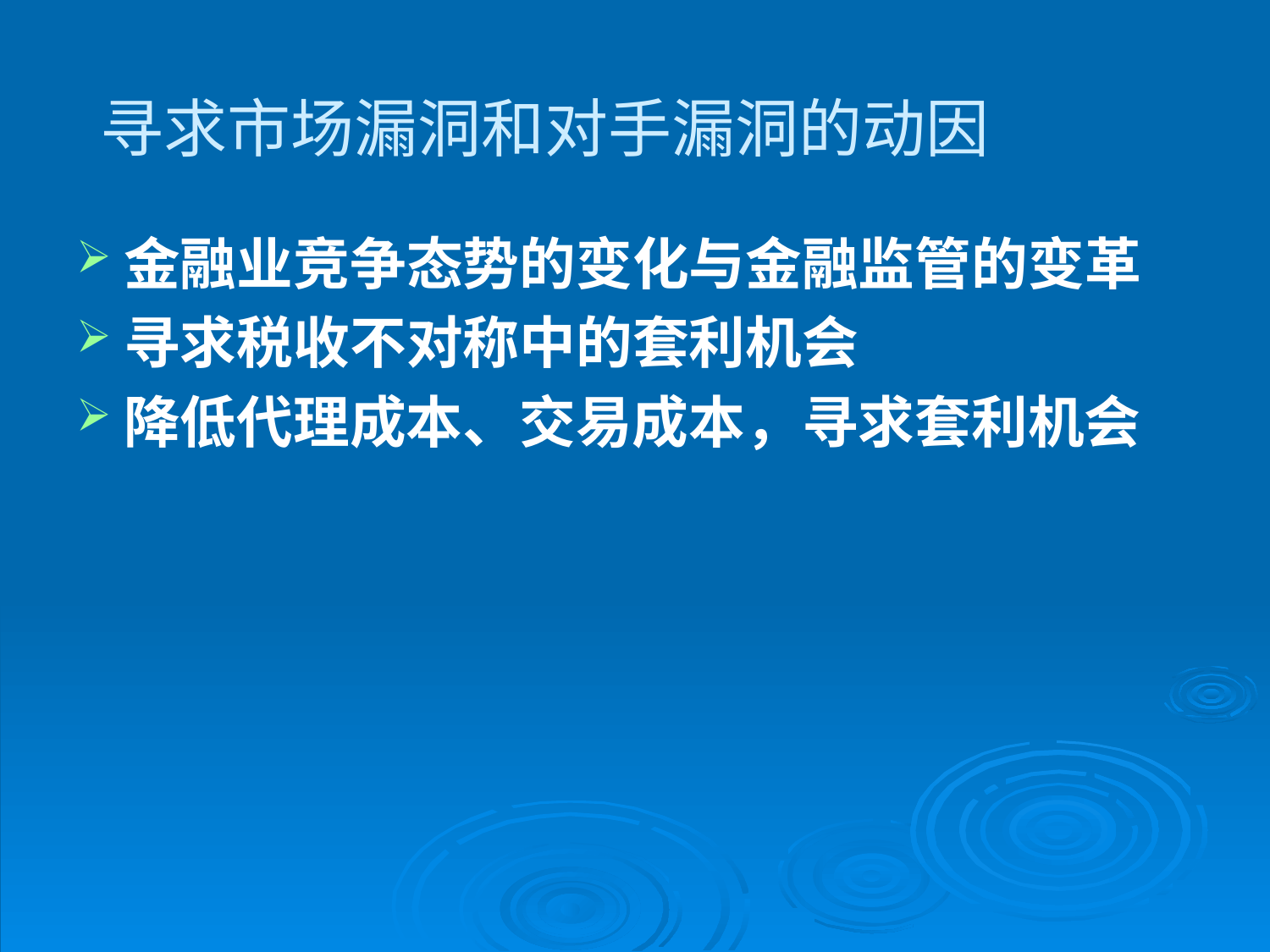

# 寻求市场漏洞和对手漏洞的动因
金融业竞争态势的变化与金融监管的变革
寻求税收不对称中的套利机会
降低代理成本、交易成本，寻求套利机会